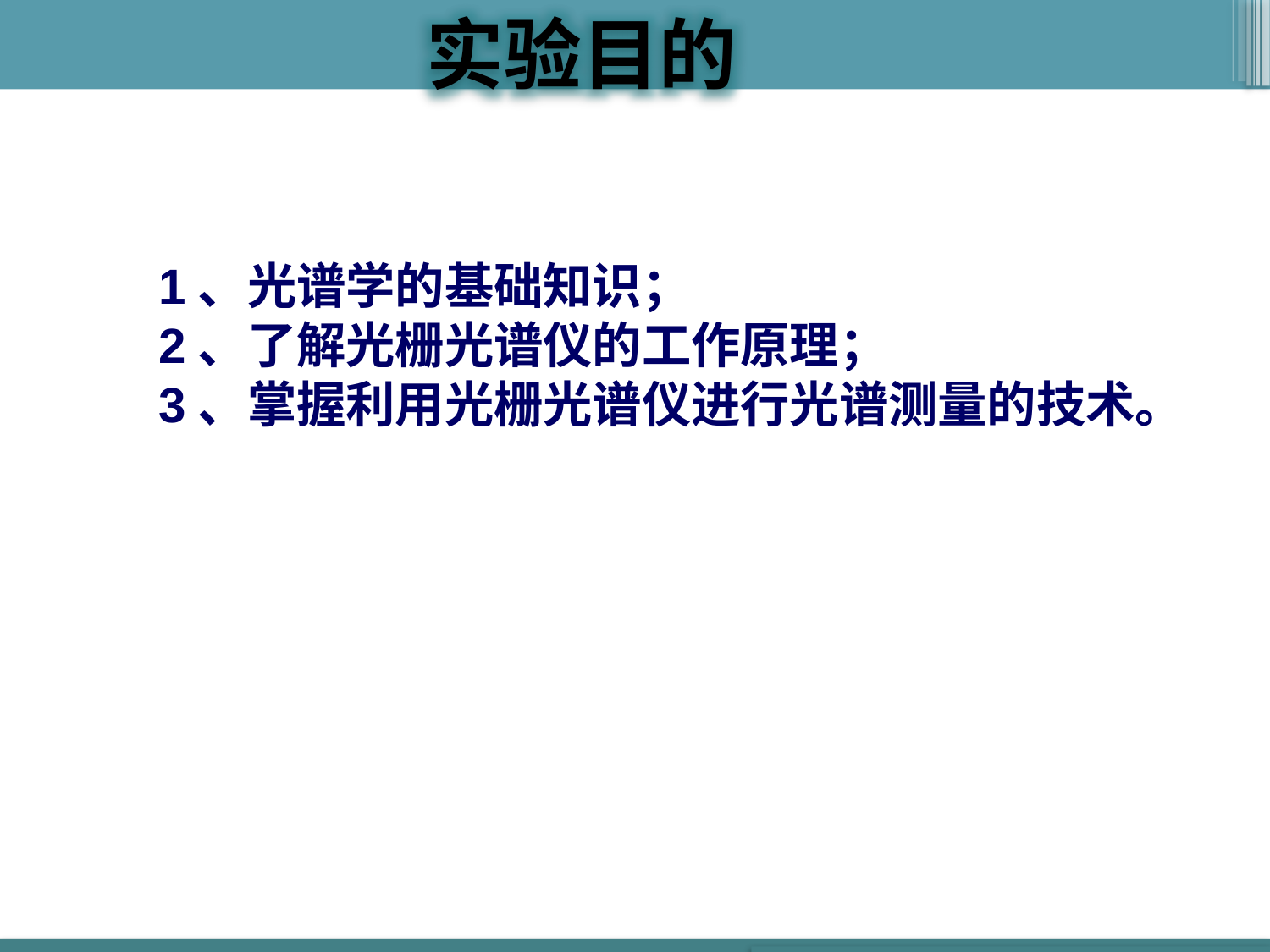

实验目的
1、光谱学的基础知识；
2、了解光栅光谱仪的工作原理；
3、掌握利用光栅光谱仪进行光谱测量的技术。